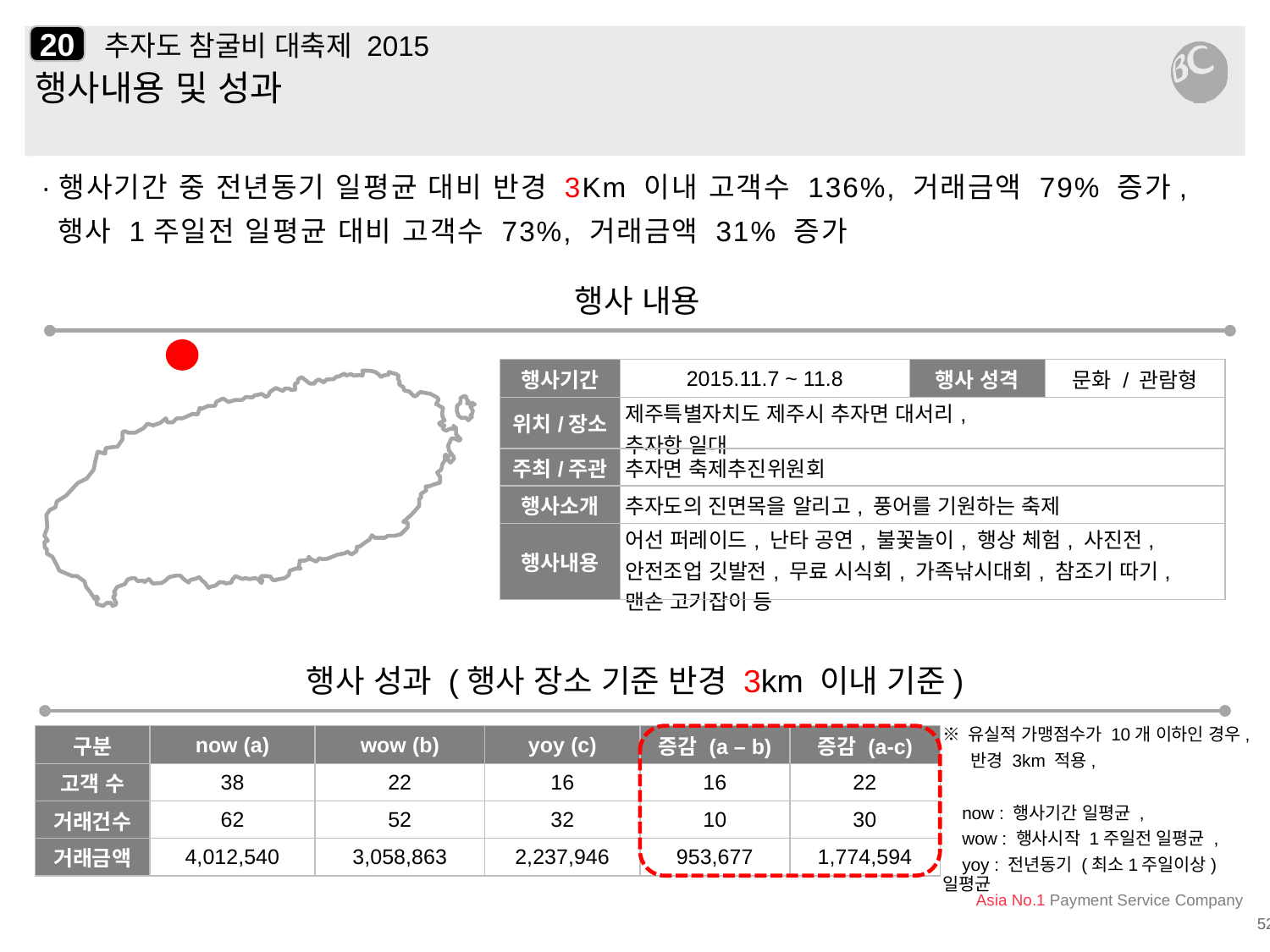

20
# 추자도 참굴비 대축제 2015
행사내용 및 성과
·행사기간 중 전년동기 일평균 대비 반경 3Km 이내 고객수 136%, 거래금액 79% 증가,
 행사 1주일전 일평균 대비 고객수 73%, 거래금액 31% 증가
행사 내용

| 행사기간 | 2015.11.7 ~ 11.8 | 행사 성격 | 문화 / 관람형 |
| --- | --- | --- | --- |
| 위치/장소 | 제주특별자치도 제주시 추자면 대서리, 추자항 일대 |  |  |
| 주최/주관 | 추자면 축제추진위원회 |  |  |
| 행사소개 | 추자도의 진면목을 알리고, 풍어를 기원하는 축제 |  |  |
| 행사내용 | 어선 퍼레이드, 난타 공연, 불꽃놀이, 행상 체험, 사진전, 안전조업 깃발전, 무료 시식회, 가족낚시대회, 참조기 따기, 맨손 고기잡이 등 |  |  |

행사 성과 (행사 장소 기준 반경 3km 이내 기준)
| 구분 | now (a) | wow (b) | yoy (c) | 증감 (a – b) | 증감 (a-c) |
| --- | --- | --- | --- | --- | --- |
| 고객 수 | 38 | 22 | 16 | 16 | 22 |
| 거래건수 | 62 | 52 | 32 | 10 | 30 |
| 거래금액 | 4,012,540 | 3,058,863 | 2,237,946 | 953,677 | 1,774,594 |

※ 유실적 가맹점수가 10개 이하인 경우,
     반경 3km 적용,

    now : 행사기간 일평균 ,
    wow : 행사시작 1주일전 일평균 ,
    yoy : 전년동기 (최소1주일이상) 일평균